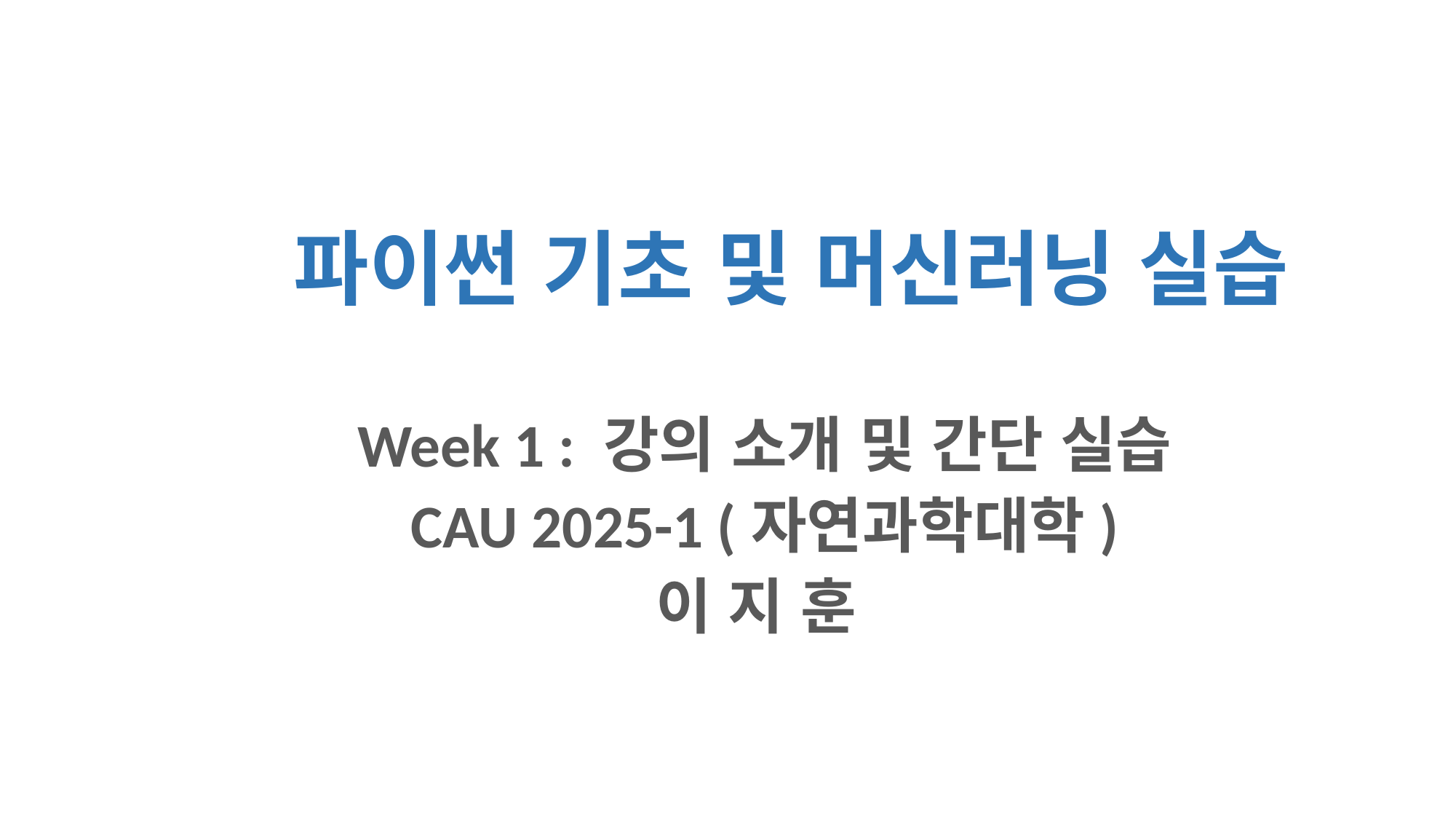

# 파이썬 기초 및 머신러닝 실습
Week 1 : 강의 소개 및 간단 실습
CAU 2025-1 (자연과학대학)
이 지 훈